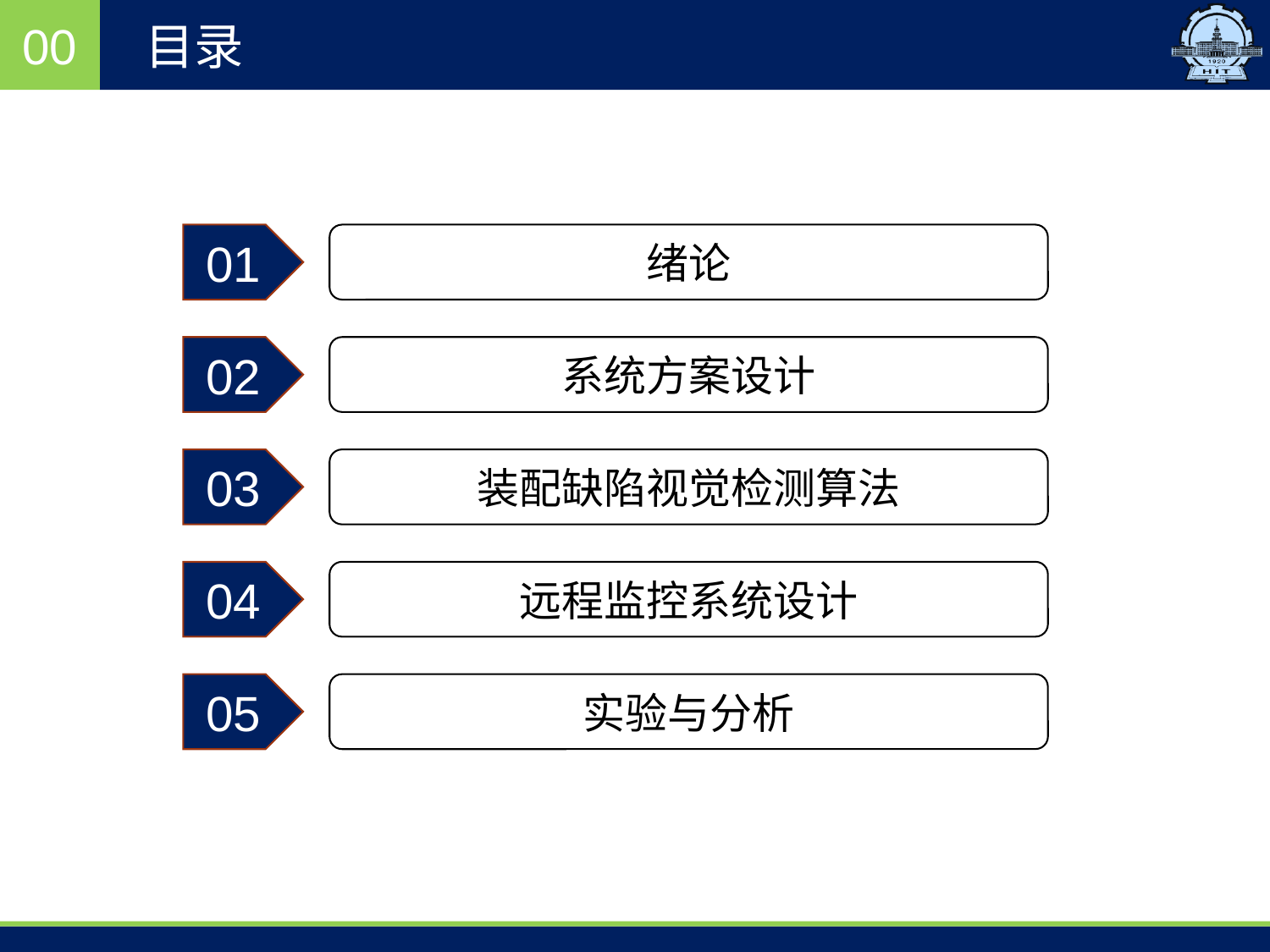

00
目录
01
绪论
02
系统方案设计
03
装配缺陷视觉检测算法
04
远程监控系统设计
05
实验与分析